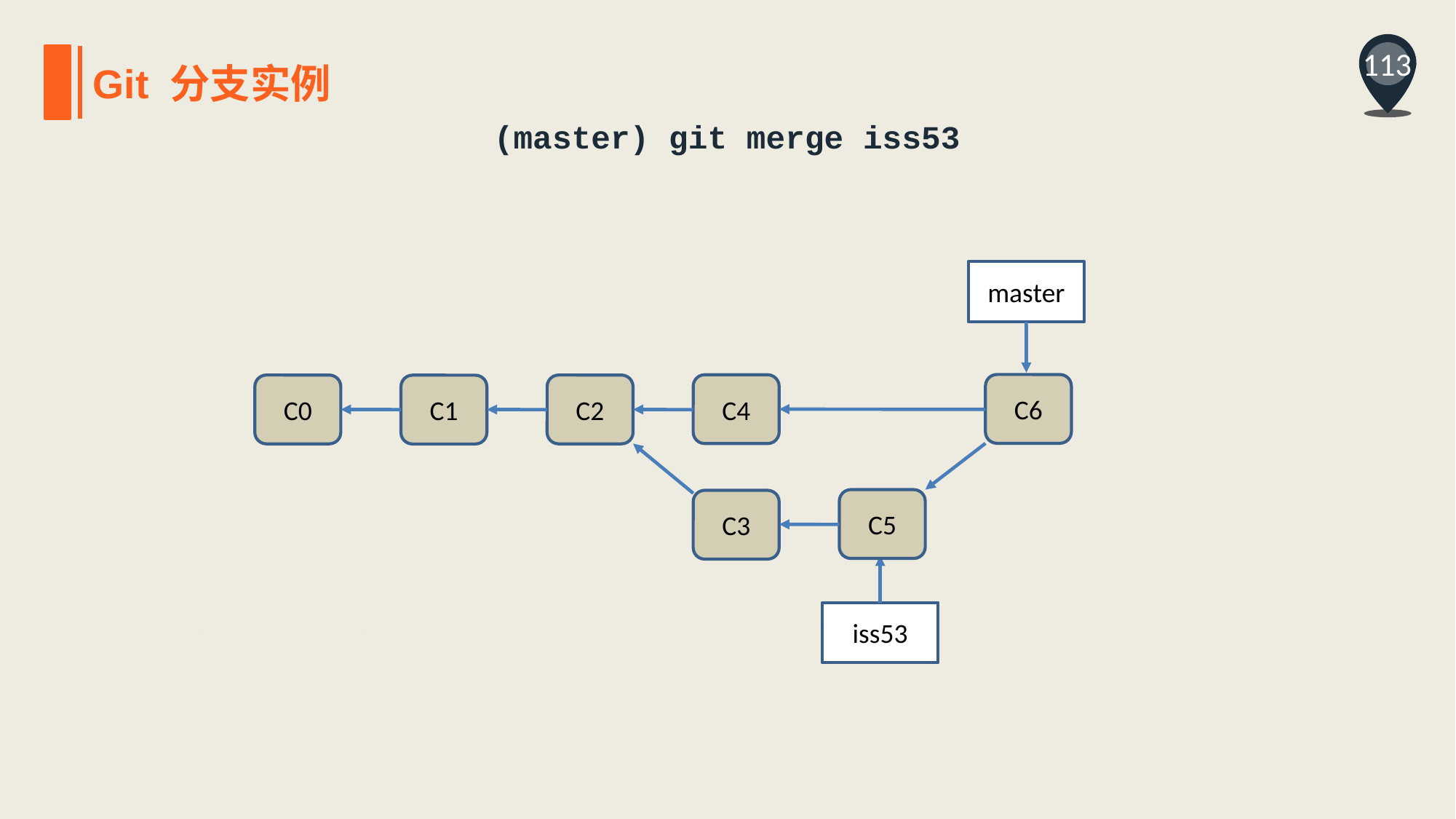

113

Git 分支实例
(master) git merge iss53
master
C6
C4
C0
C2
C1
C5
C3
iss53